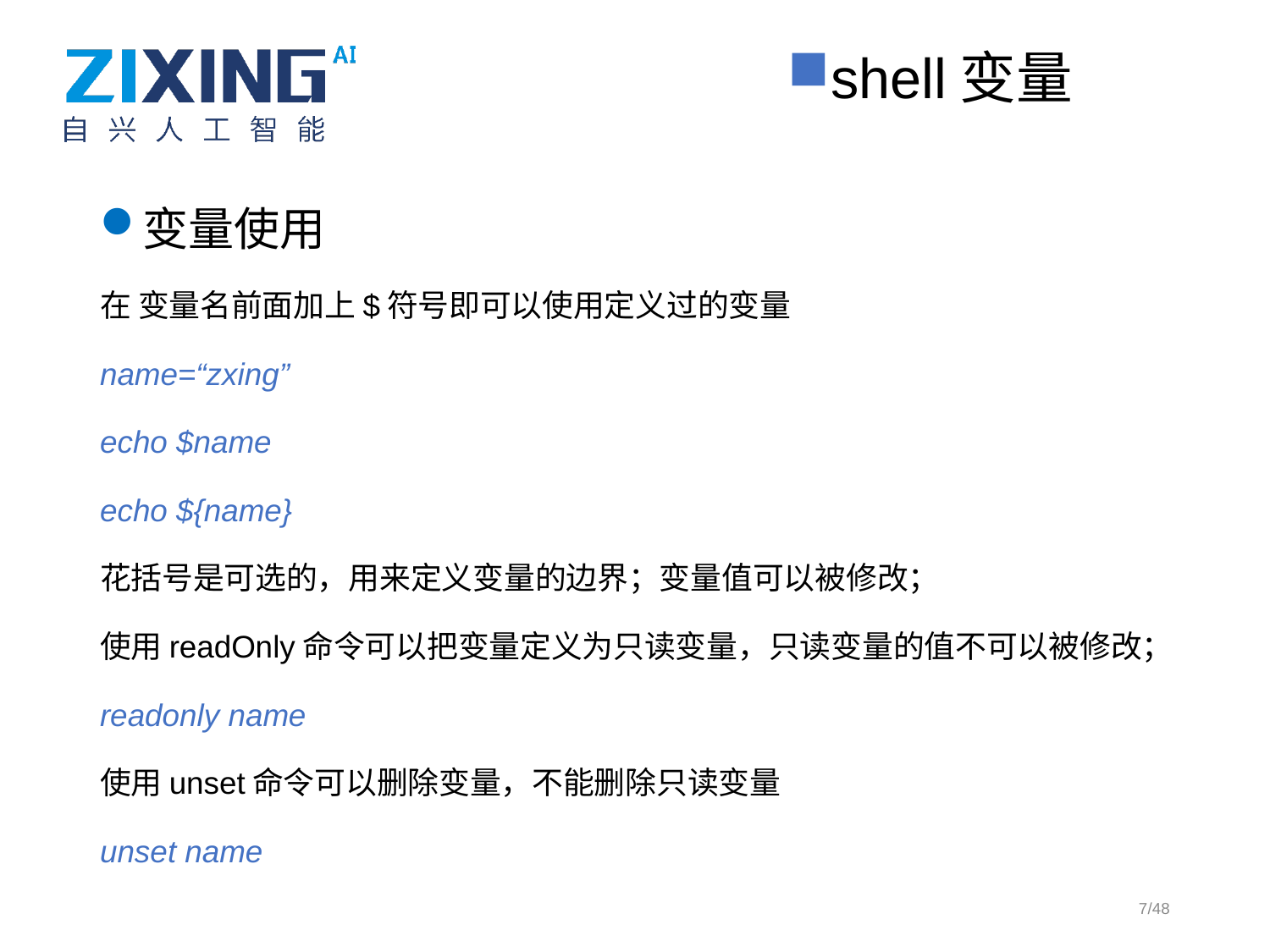

shell变量
变量使用
在 变量名前面加上$符号即可以使用定义过的变量
name=“zxing”
echo $name
echo ${name}
花括号是可选的，用来定义变量的边界；变量值可以被修改；
使用readOnly命令可以把变量定义为只读变量，只读变量的值不可以被修改；
readonly name
使用unset命令可以删除变量，不能删除只读变量
unset name
7/48